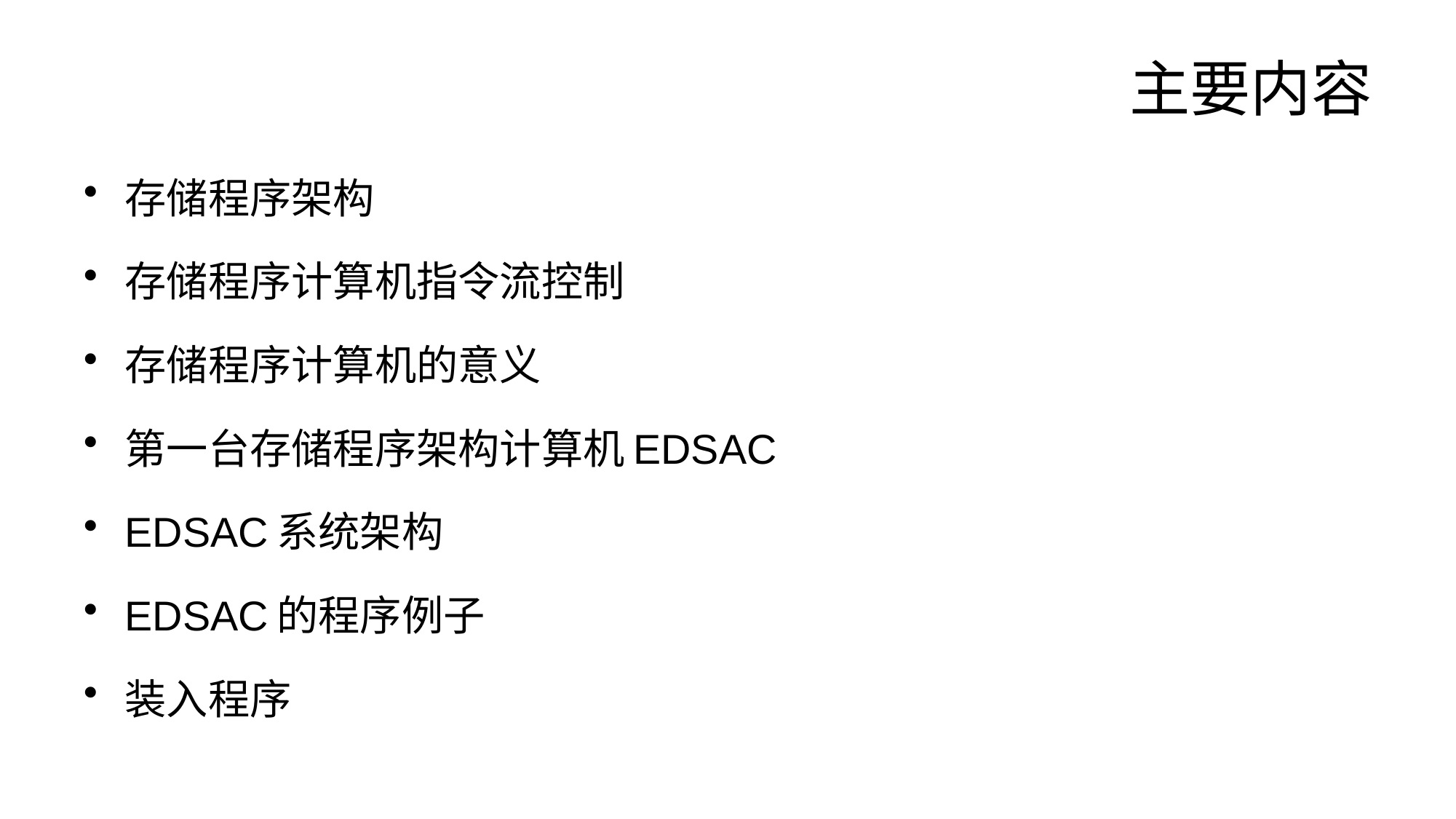

# 主要内容
存储程序架构
存储程序计算机指令流控制
存储程序计算机的意义
第一台存储程序架构计算机EDSAC
EDSAC系统架构
EDSAC的程序例子
装入程序